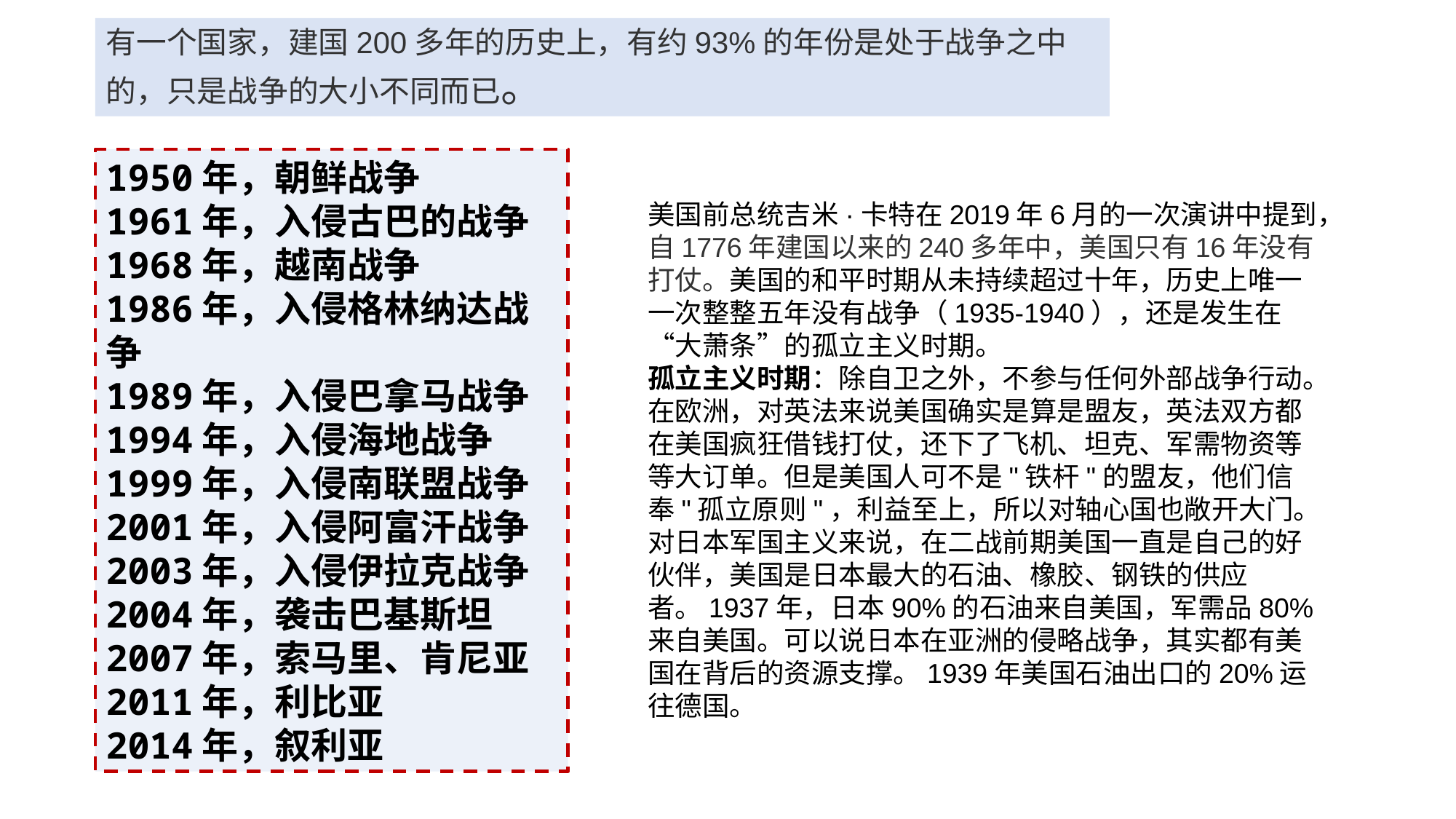

有一个国家，建国200多年的历史上，有约93%的年份是处于战争之中的，只是战争的大小不同而已。
1950年，朝鲜战争
1961年，入侵古巴的战争
1968年，越南战争
1986年，入侵格林纳达战争
1989年，入侵巴拿马战争
1994年，入侵海地战争
1999年，入侵南联盟战争
2001年，入侵阿富汗战争
2003年，入侵伊拉克战争
2004年，袭击巴基斯坦
2007年，索马里、肯尼亚
2011年，利比亚
2014年，叙利亚
美国前总统吉米·卡特在2019年6月的一次演讲中提到，自1776年建国以来的240多年中，美国只有16年没有打仗。美国的和平时期从未持续超过十年，历史上唯一一次整整五年没有战争（1935-1940），还是发生在“大萧条”的孤立主义时期。
孤立主义时期：除自卫之外，不参与任何外部战争行动。在欧洲，对英法来说美国确实是算是盟友，英法双方都在美国疯狂借钱打仗，还下了飞机、坦克、军需物资等等大订单。但是美国人可不是"铁杆"的盟友，他们信奉"孤立原则"，利益至上，所以对轴心国也敞开大门。
对日本军国主义来说，在二战前期美国一直是自己的好伙伴，美国是日本最大的石油、橡胶、钢铁的供应者。1937年，日本90%的石油来自美国，军需品80%来自美国。可以说日本在亚洲的侵略战争，其实都有美国在背后的资源支撑。1939年美国石油出口的20%运往德国。